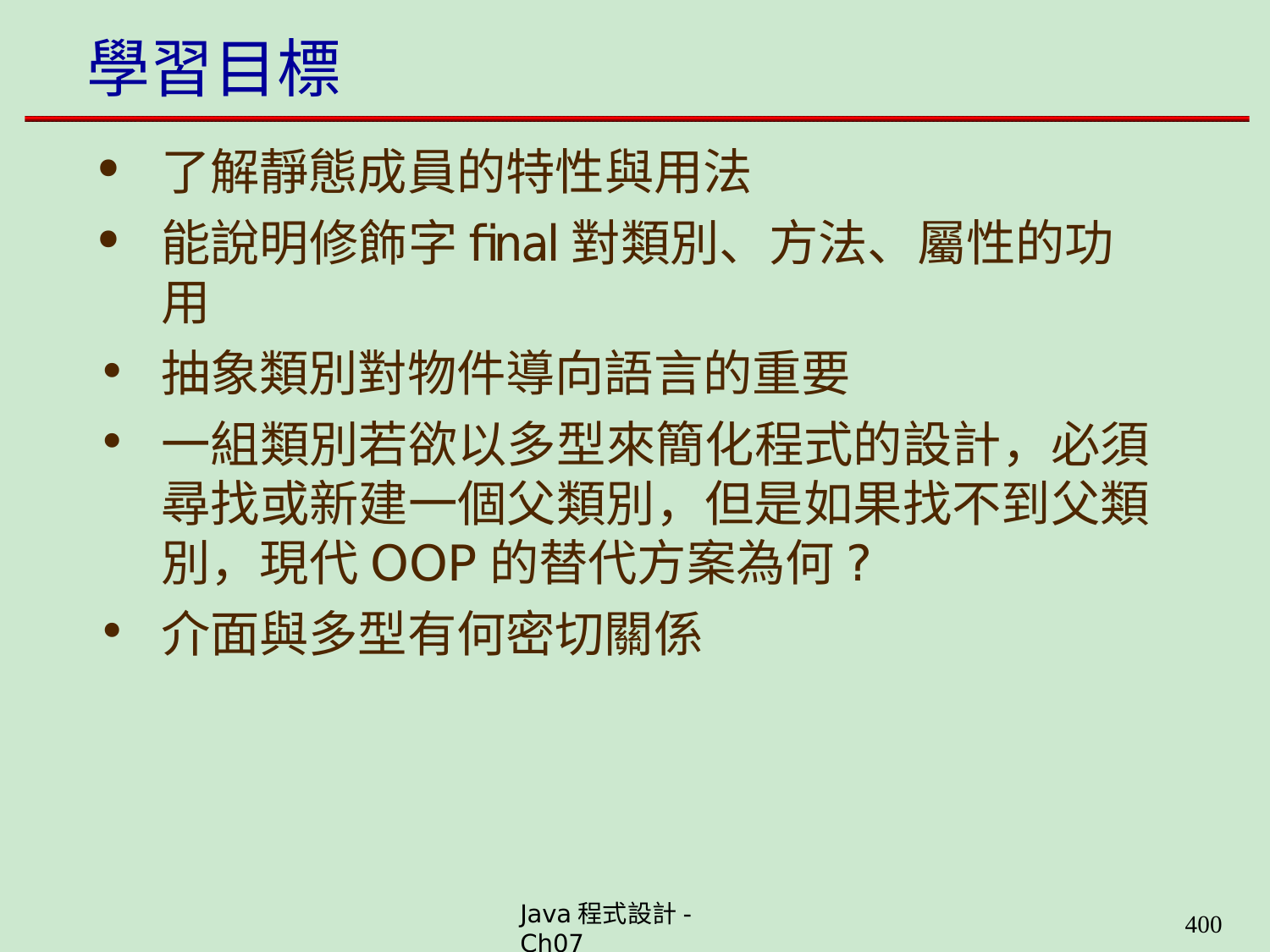

# 學習目標
了解靜態成員的特性與用法
能說明修飾字final對類別、方法、屬性的功用
抽象類別對物件導向語言的重要
一組類別若欲以多型來簡化程式的設計，必須 尋找或新建一個父類別，但是如果找不到父類 別，現代OOP的替代方案為何?
介面與多型有何密切關係
Java程式設計-Ch07
400